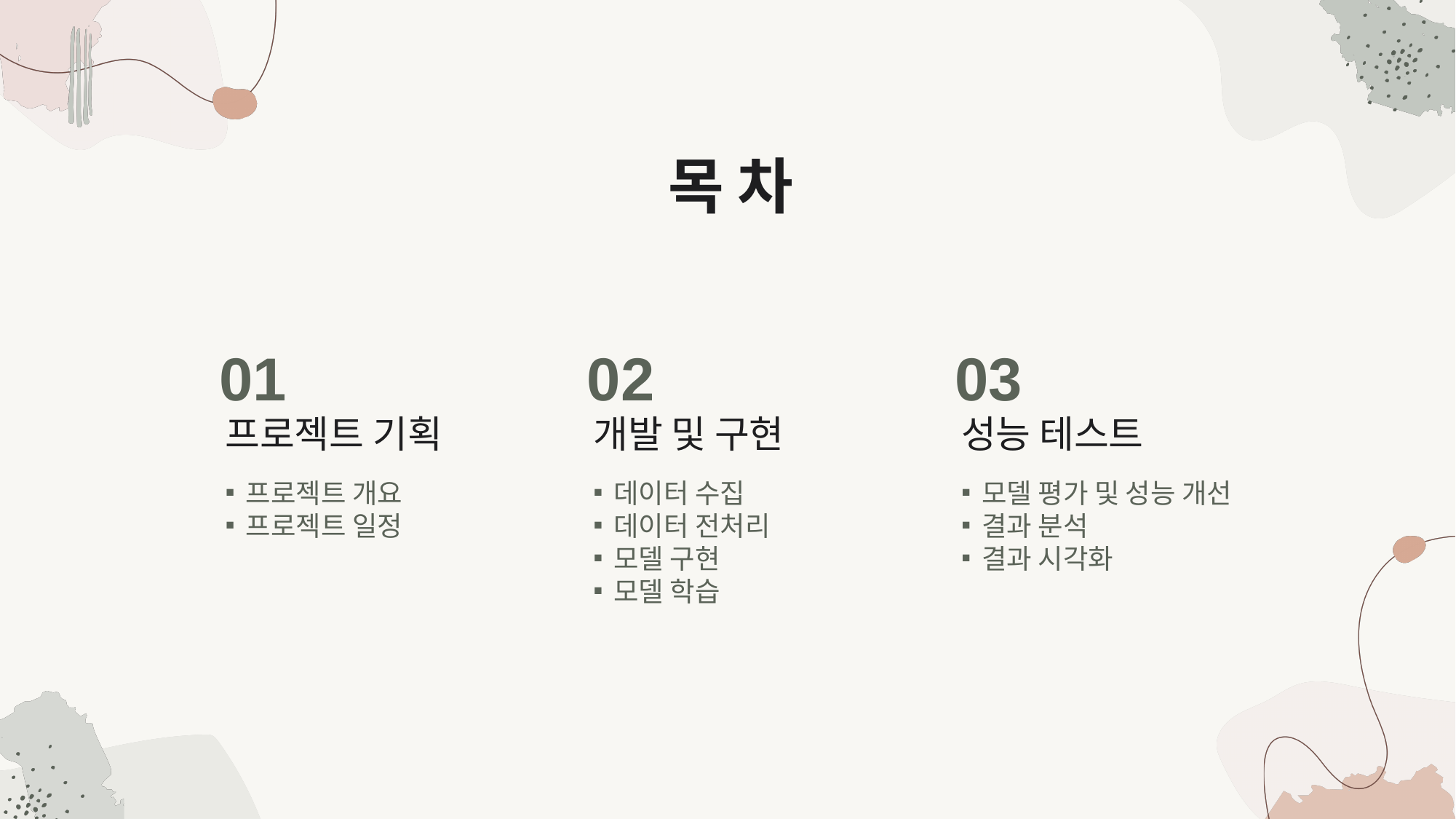

목 차
01
02
03
프로젝트 기획
개발 및 구현
성능 테스트
프로젝트 개요
프로젝트 일정

데이터 수집
데이터 전처리
모델 구현
모델 학습
모델 평가 및 성능 개선
결과 분석
결과 시각화